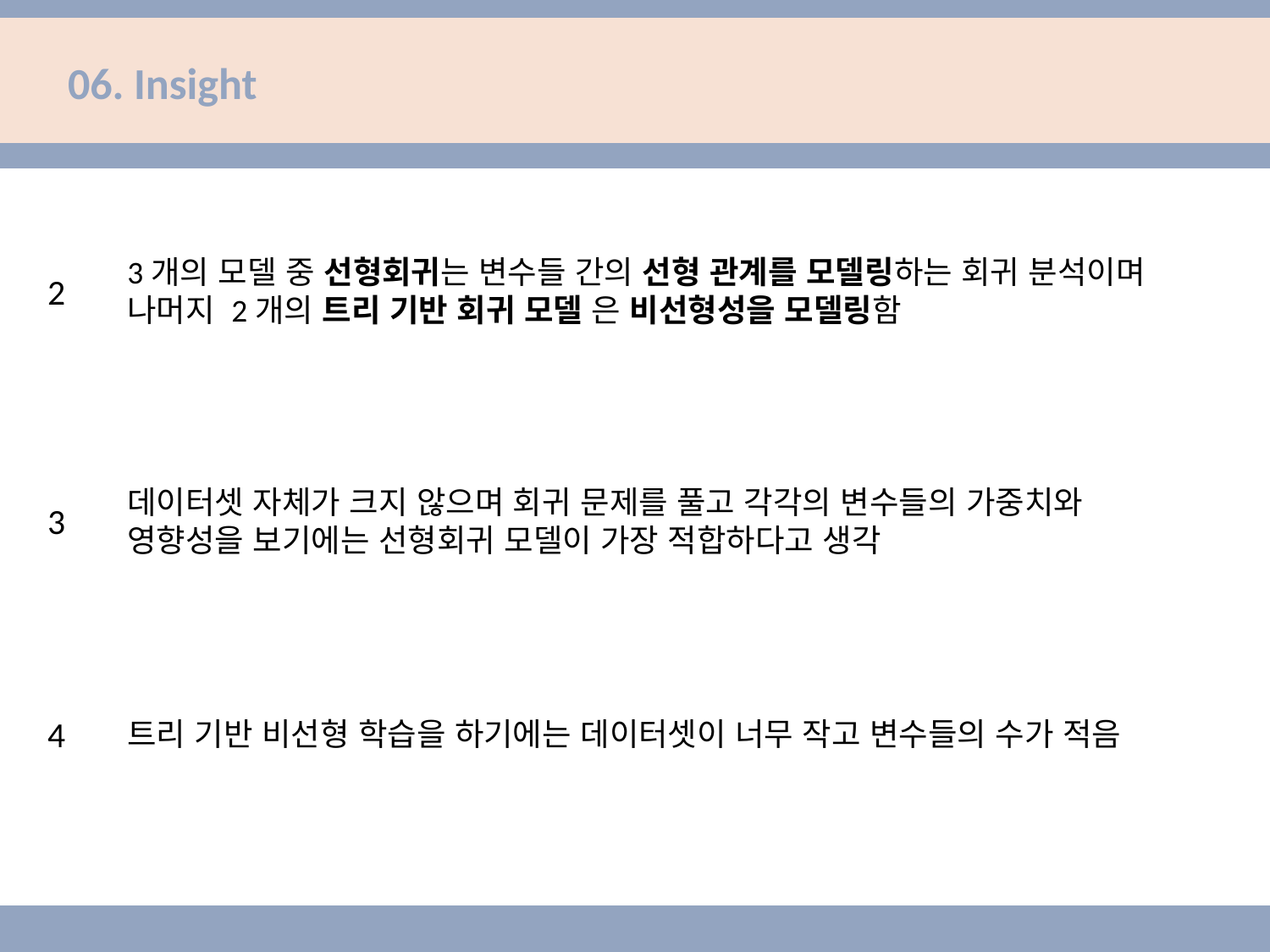

# 06. Insight
3개의 모델 중 선형회귀는 변수들 간의 선형 관계를 모델링하는 회귀 분석이며
나머지 2개의 트리 기반 회귀 모델 은 비선형성을 모델링함
2
데이터셋 자체가 크지 않으며 회귀 문제를 풀고 각각의 변수들의 가중치와
영향성을 보기에는 선형회귀 모델이 가장 적합하다고 생각
3
4
트리 기반 비선형 학습을 하기에는 데이터셋이 너무 작고 변수들의 수가 적음